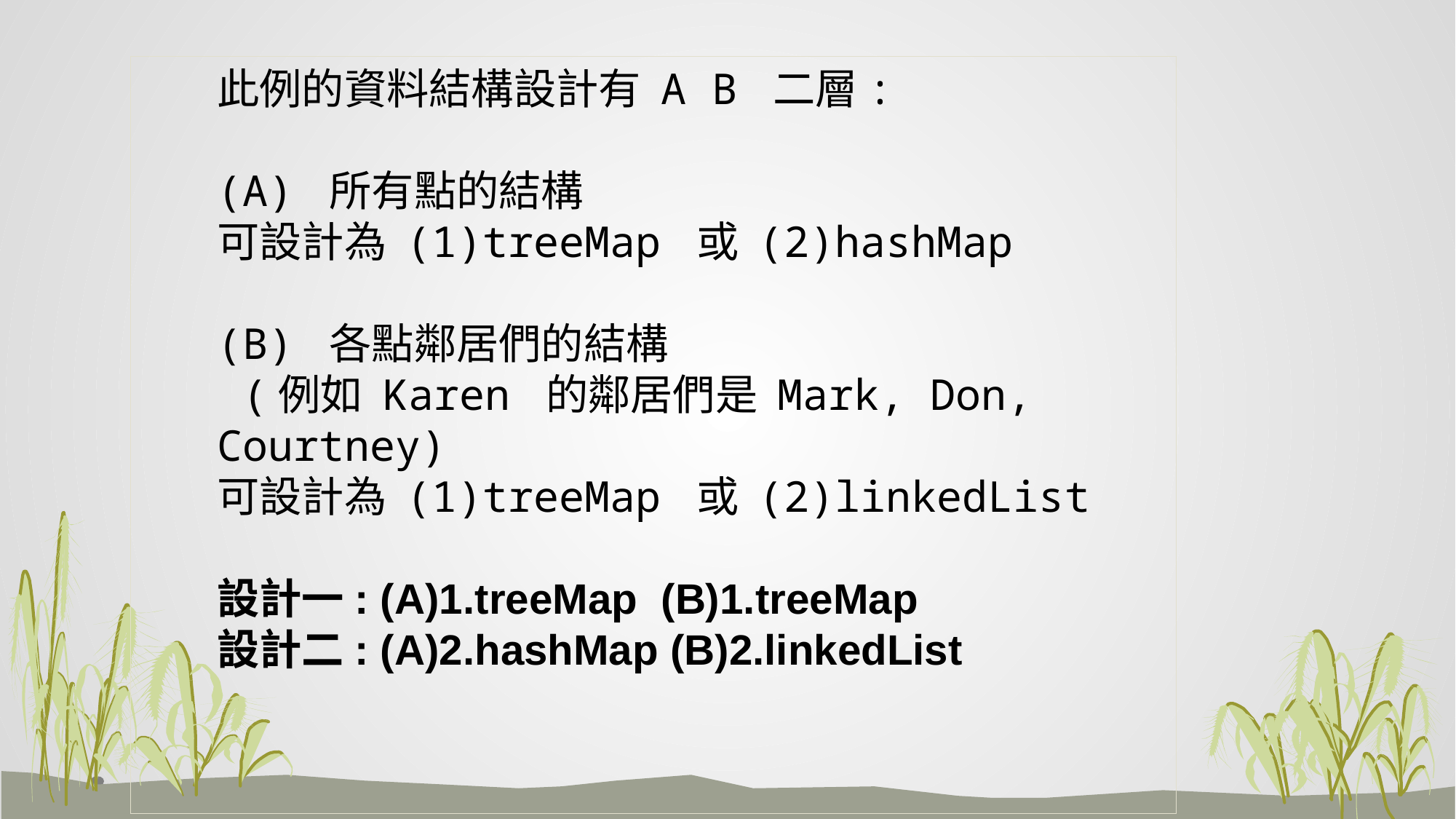

此例的資料結構設計有 A B 二層:

(A) 所有點的結構
可設計為 (1)treeMap 或 (2)hashMap

(B) 各點鄰居們的結構
 (例如 Karen 的鄰居們是 Mark, Don, Courtney)
可設計為 (1)treeMap 或 (2)linkedList

設計一: (A)1.treeMap  (B)1.treeMap
設計二: (A)2.hashMap (B)2.linkedList